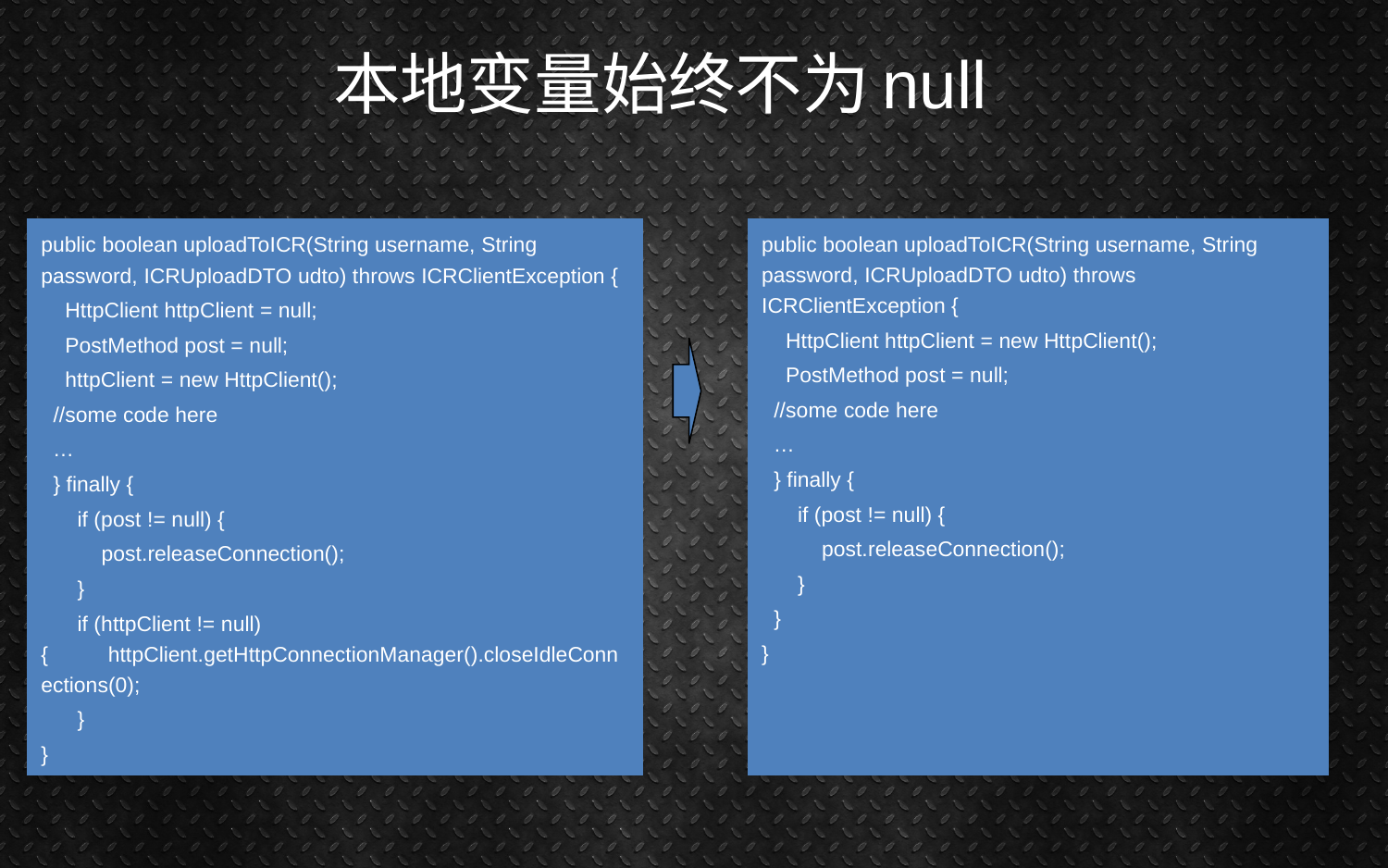

# 本地变量始终不为null
public boolean uploadToICR(String username, String password, ICRUploadDTO udto) throws ICRClientException {
    HttpClient httpClient = null;
    PostMethod post = null;
    httpClient = new HttpClient();
  //some code here
  …
  } finally {
      if (post != null) {
          post.releaseConnection();
      }
      if (httpClient != null) {          httpClient.getHttpConnectionManager().closeIdleConnections(0);
      }
}
public boolean uploadToICR(String username, String password, ICRUploadDTO udto) throws ICRClientException {
    HttpClient httpClient = new HttpClient();
    PostMethod post = null;
  //some code here
  …
  } finally {
      if (post != null) {
          post.releaseConnection();
      }
  }
}